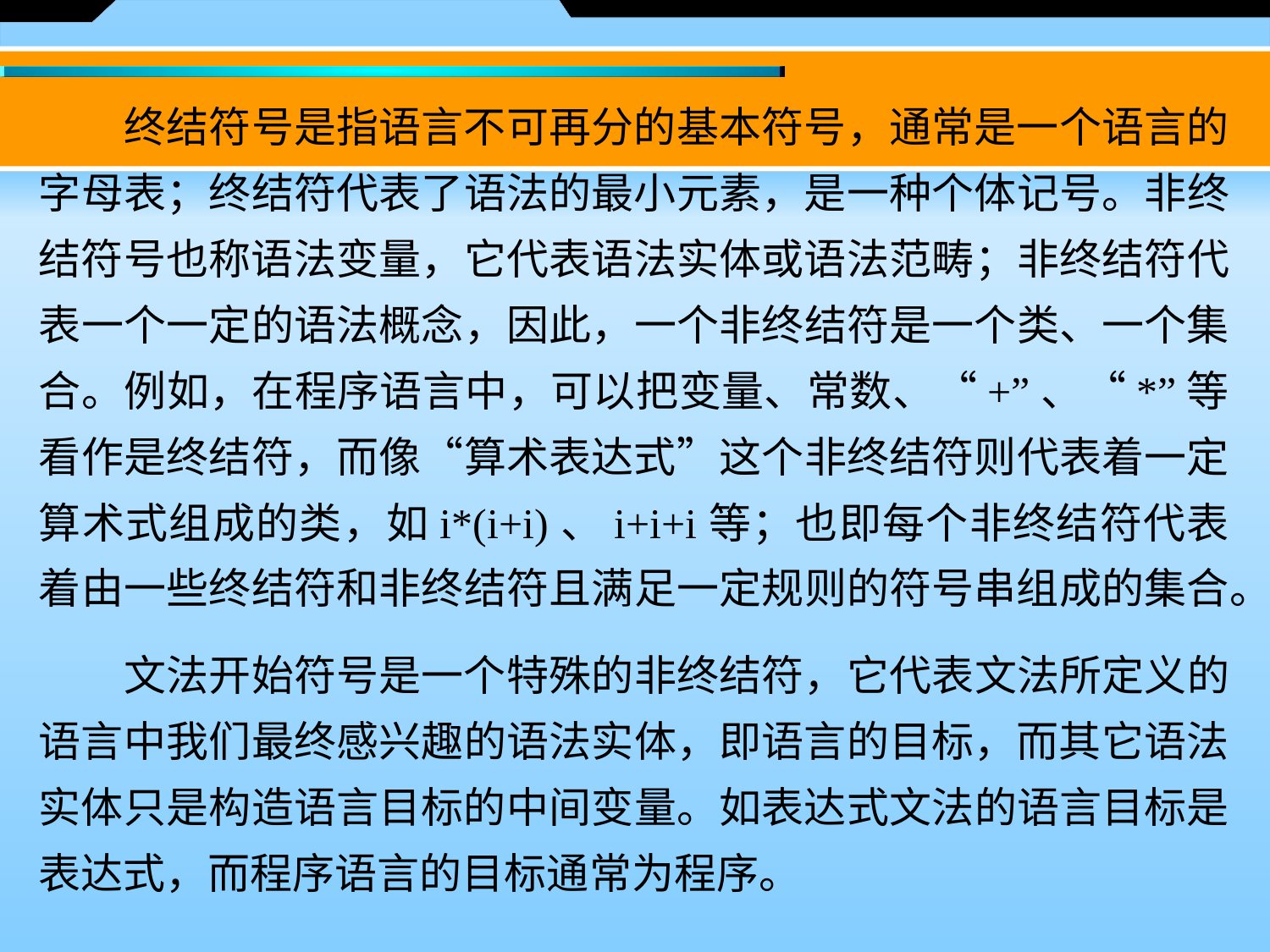

终结符号是指语言不可再分的基本符号，通常是一个语言的字母表；终结符代表了语法的最小元素，是一种个体记号。非终结符号也称语法变量，它代表语法实体或语法范畴；非终结符代表一个一定的语法概念，因此，一个非终结符是一个类、一个集合。例如，在程序语言中，可以把变量、常数、“+”、“*”等看作是终结符，而像“算术表达式”这个非终结符则代表着一定算术式组成的类，如i*(i+i)、i+i+i等；也即每个非终结符代表着由一些终结符和非终结符且满足一定规则的符号串组成的集合。
　　文法开始符号是一个特殊的非终结符，它代表文法所定义的语言中我们最终感兴趣的语法实体，即语言的目标，而其它语法实体只是构造语言目标的中间变量。如表达式文法的语言目标是表达式，而程序语言的目标通常为程序。